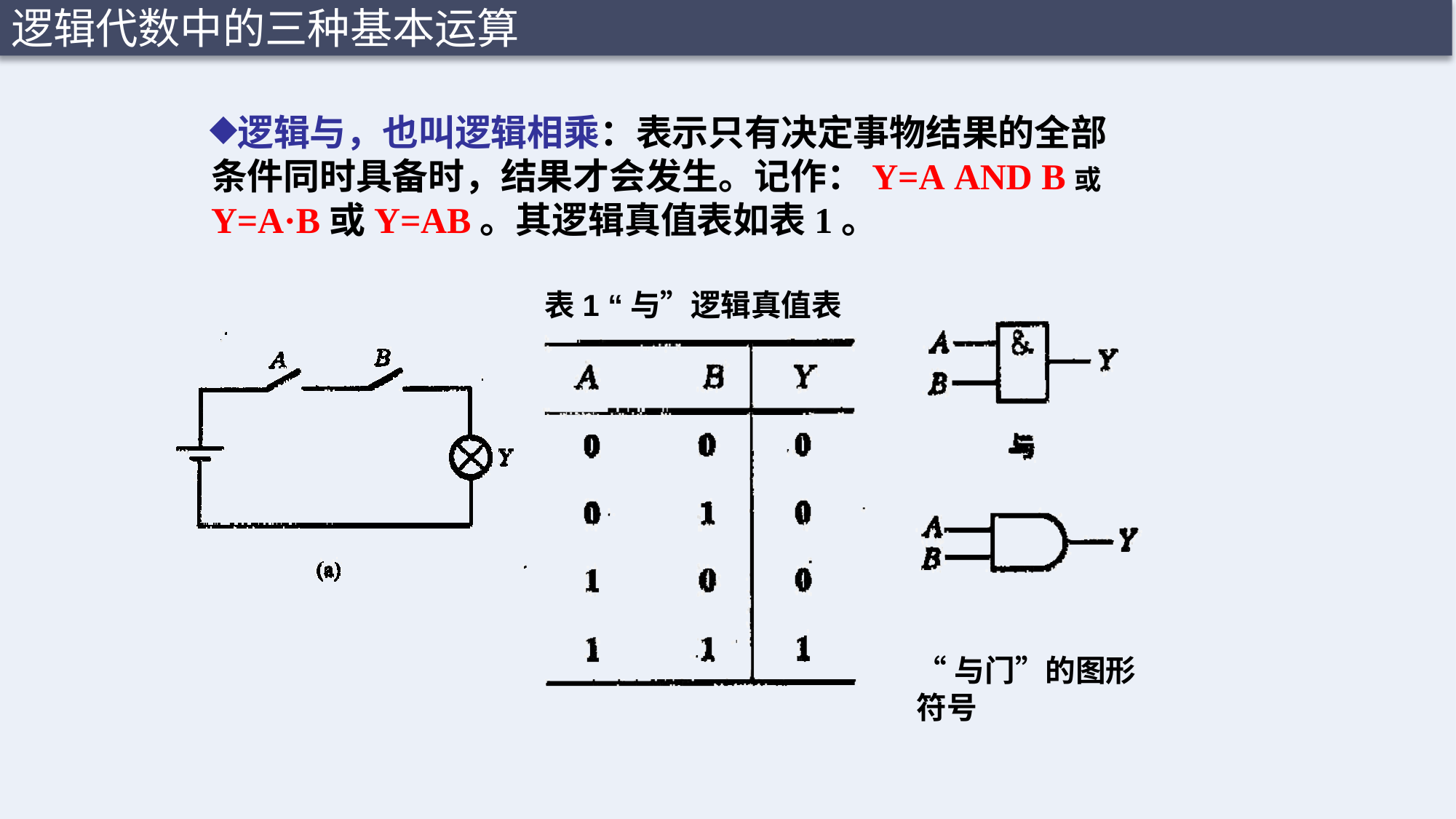

逻辑代数中的三种基本运算
逻辑与，也叫逻辑相乘：表示只有决定事物结果的全部 条件同时具备时，结果才会发生。记作：Y=A AND B或 Y=A·B或Y=AB。其逻辑真值表如表1。

表1 “与”逻辑真值表

“与门”的图形符号